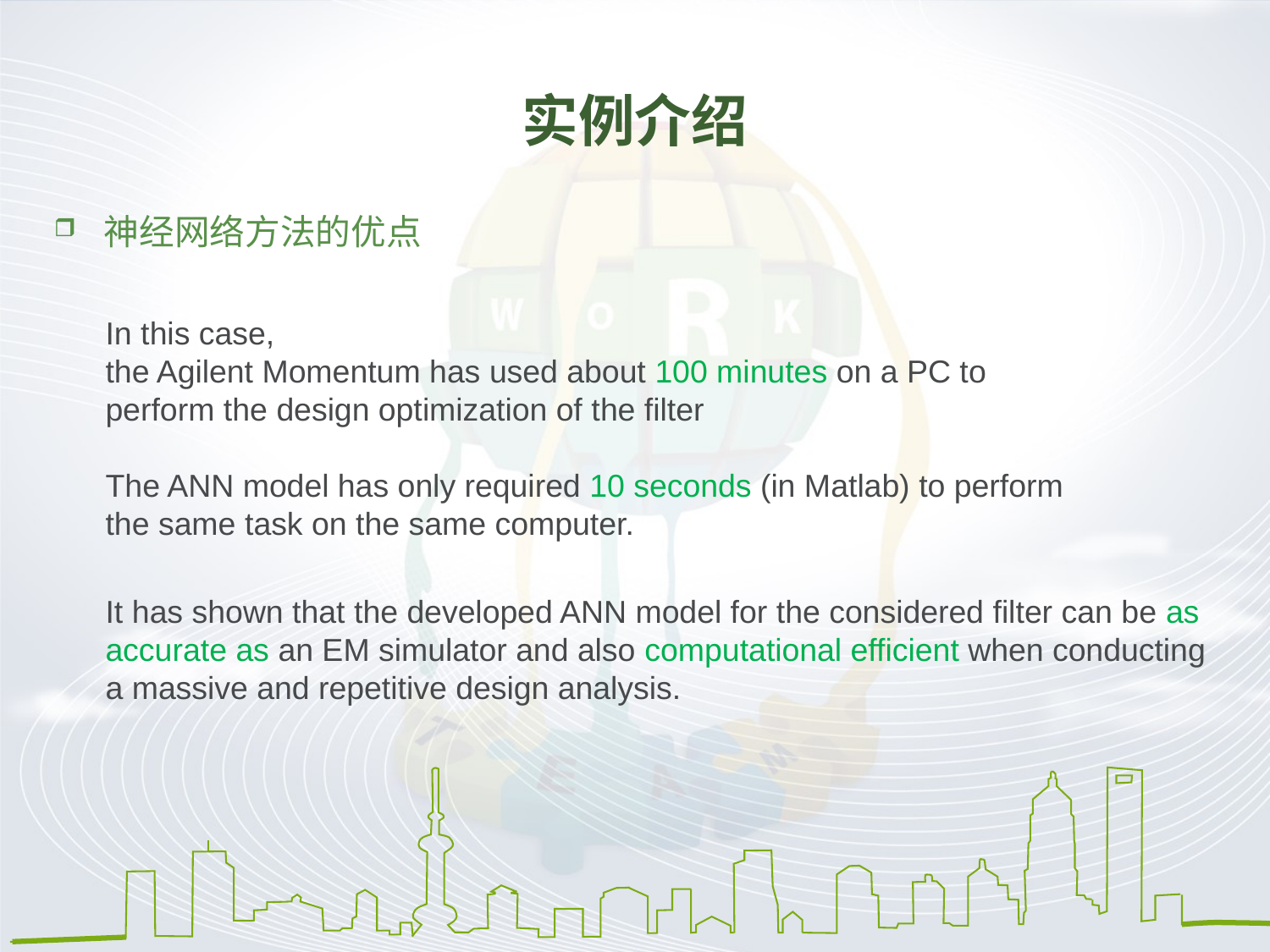

# 实例介绍
神经网络方法的优点

In this case,
the Agilent Momentum has used about 100 minutes on a PC to perform the design optimization of the filter

The ANN model has only required 10 seconds (in Matlab) to perform the same task on the same computer.
It has shown that the developed ANN model for the considered filter can be as accurate as an EM simulator and also computational efficient when conducting a massive and repetitive design analysis.